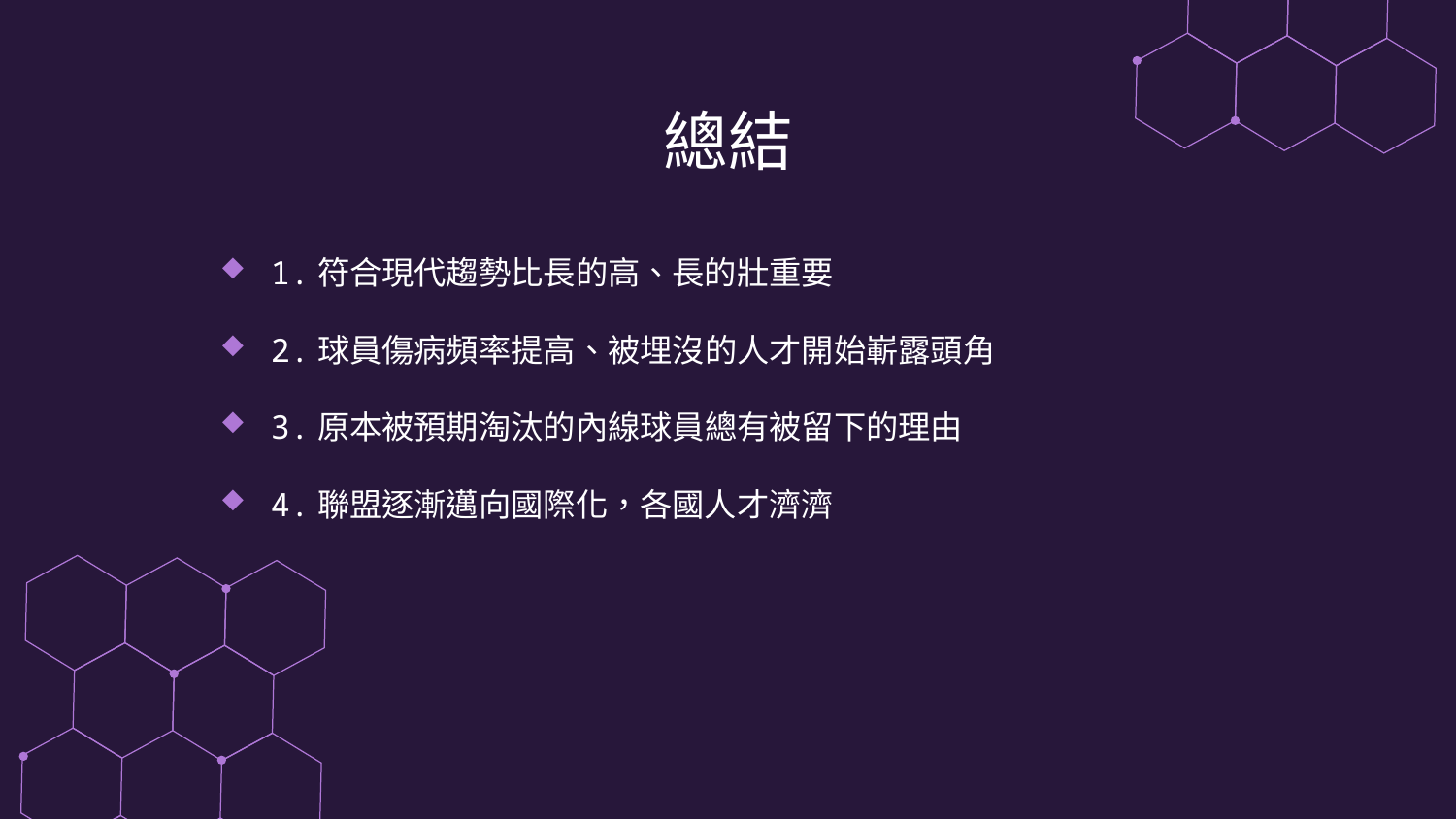

# 總結
1.符合現代趨勢比長的高、長的壯重要

2.球員傷病頻率提高、被埋沒的人才開始嶄露頭角

3.原本被預期淘汰的內線球員總有被留下的理由

4.聯盟逐漸邁向國際化，各國人才濟濟